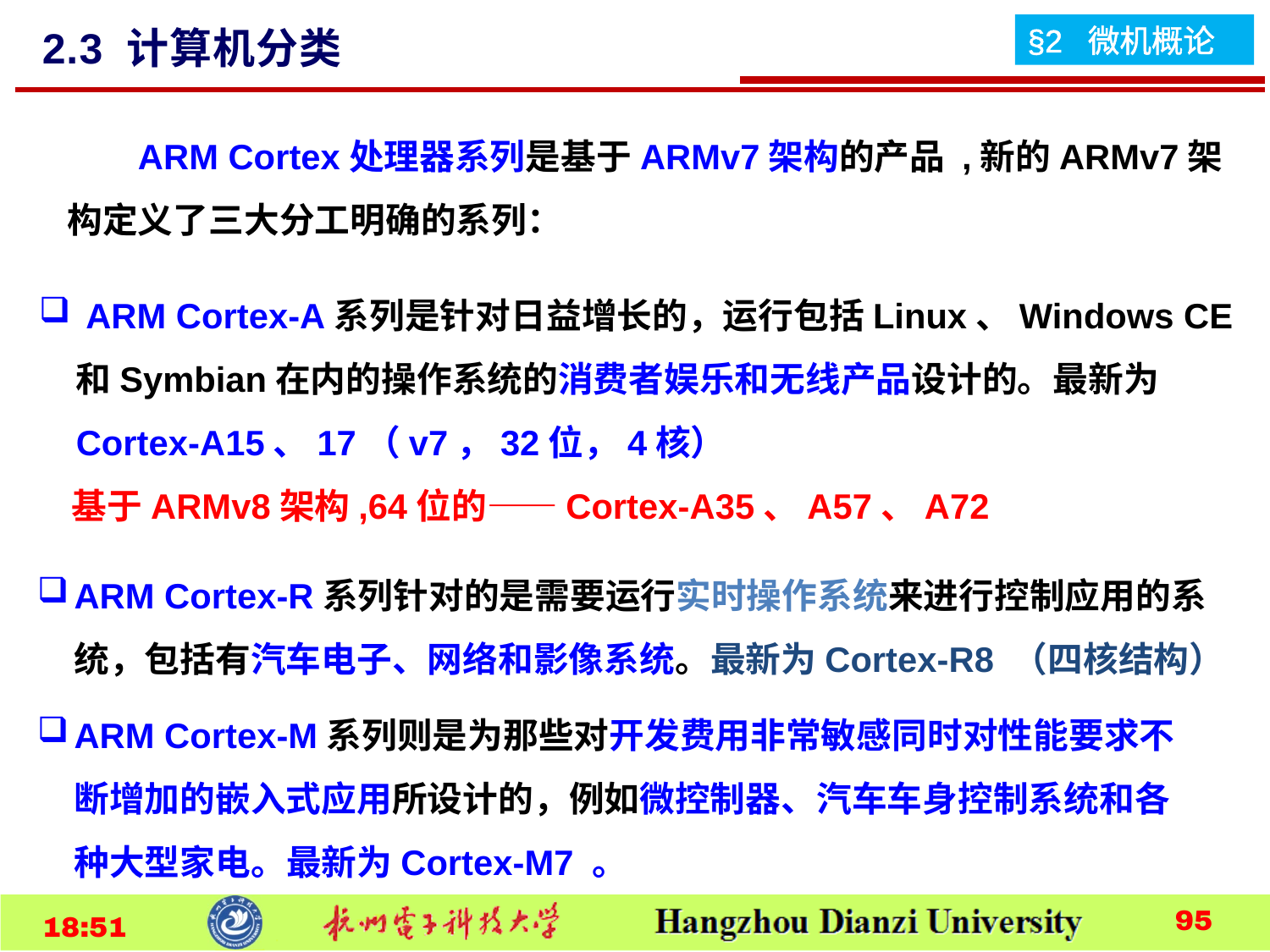

2.3 计算机分类
      ARM Cortex处理器系列是基于ARMv7架构的产品 ,新的ARMv7架构定义了三大分工明确的系列：
 ARM Cortex-A系列是针对日益增长的，运行包括Linux、Windows CE和Symbian在内的操作系统的消费者娱乐和无线产品设计的。最新为Cortex-A15、17（v7，32位，4核）
   基于ARMv8架构,64位的——Cortex-A35、A57、A72
ARM Cortex-R系列针对的是需要运行实时操作系统来进行控制应用的系统，包括有汽车电子、网络和影像系统。最新为Cortex-R8 （四核结构）
ARM Cortex-M系列则是为那些对开发费用非常敏感同时对性能要求不断增加的嵌入式应用所设计的，例如微控制器、汽车车身控制系统和各种大型家电。最新为Cortex-M7 。